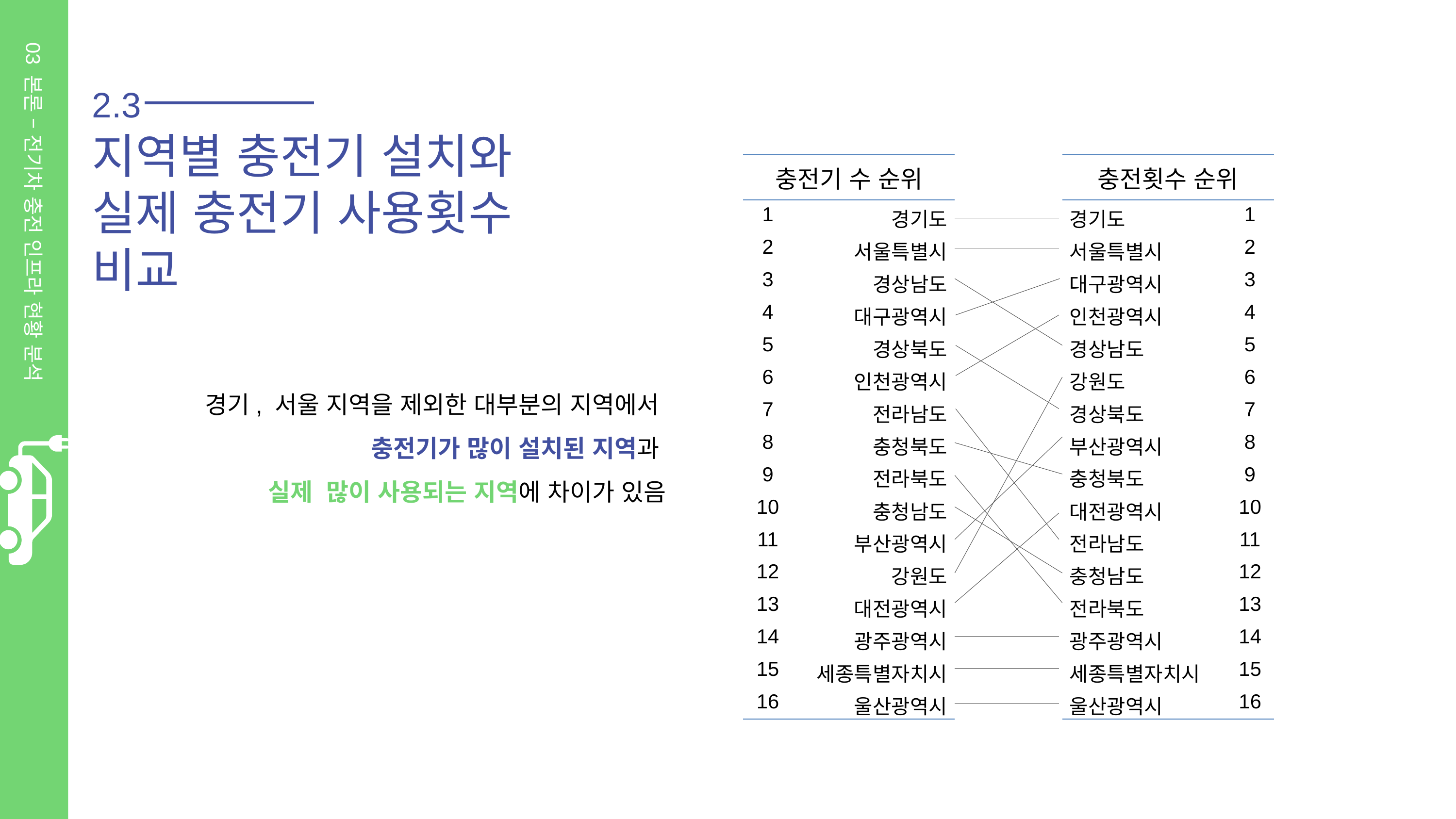

03 본론 – 전기차 충전 인프라 현황 분석
2.3
지역별 충전기 설치와
실제 충전기 사용횟수 비교
| 충전기 수 순위 |  |
| --- | --- |
| 1 | 경기도 |
| 2 | 서울특별시 |
| 3 | 경상남도 |
| 4 | 대구광역시 |
| 5 | 경상북도 |
| 6 | 인천광역시 |
| 7 | 전라남도 |
| 8 | 충청북도 |
| 9 | 전라북도 |
| 10 | 충청남도 |
| 11 | 부산광역시 |
| 12 | 강원도 |
| 13 | 대전광역시 |
| 14 | 광주광역시 |
| 15 | 세종특별자치시 |
| 16 | 울산광역시 |
| 충전횟수 순위 |  |
| --- | --- |
| 경기도 | 1 |
| 서울특별시 | 2 |
| 대구광역시 | 3 |
| 인천광역시 | 4 |
| 경상남도 | 5 |
| 강원도 | 6 |
| 경상북도 | 7 |
| 부산광역시 | 8 |
| 충청북도 | 9 |
| 대전광역시 | 10 |
| 전라남도 | 11 |
| 충청남도 | 12 |
| 전라북도 | 13 |
| 광주광역시 | 14 |
| 세종특별자치시 | 15 |
| 울산광역시 | 16 |
경기, 서울 지역을 제외한 대부분의 지역에서
충전기가 많이 설치된 지역과
실제  많이 사용되는 지역에 차이가 있음